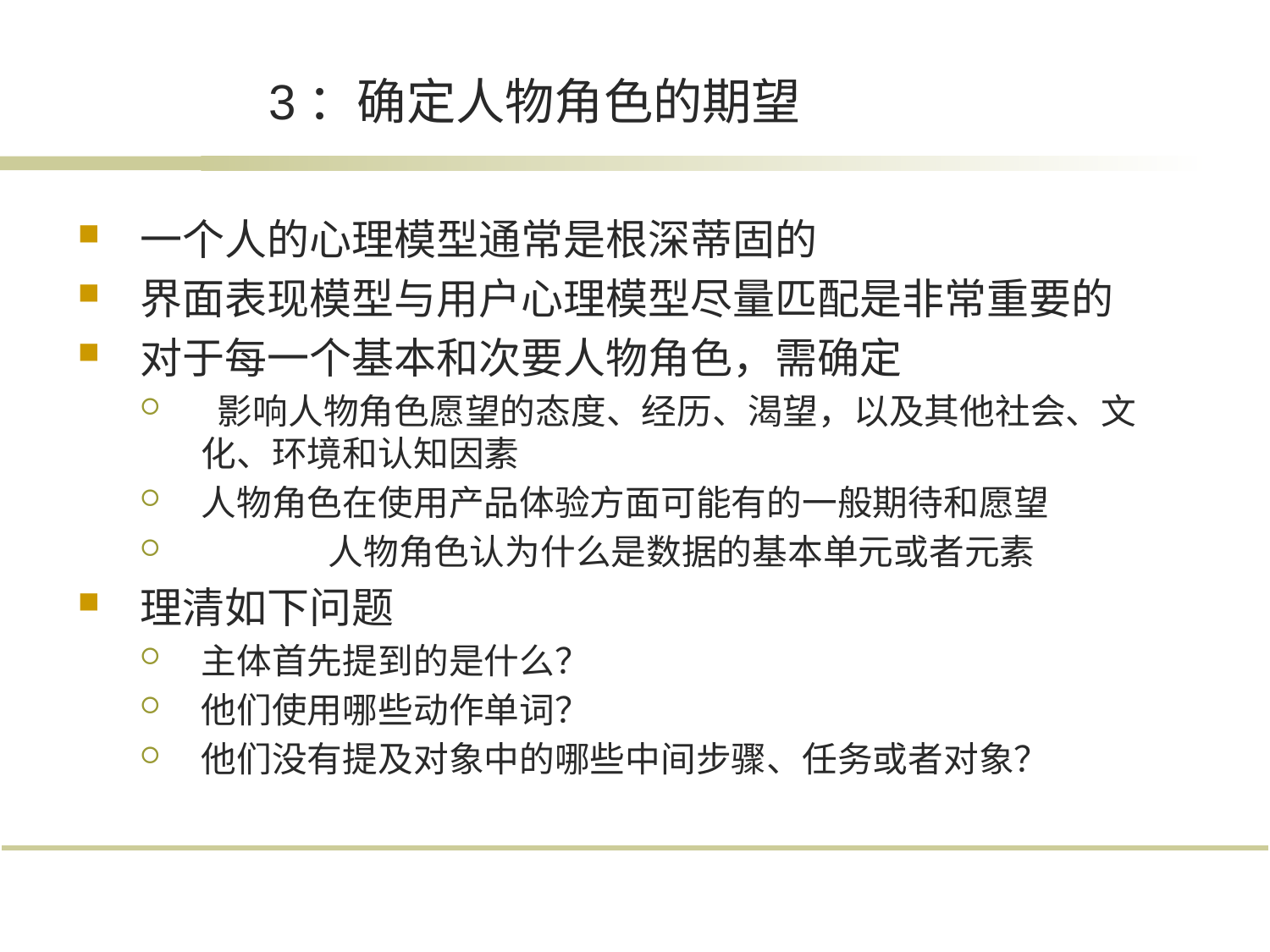

# 3：确定人物角色的期望
一个人的心理模型通常是根深蒂固的
界面表现模型与用户心理模型尽量匹配是非常重要的
对于每一个基本和次要人物角色，需确定
 影响人物角色愿望的态度、经历、渴望，以及其他社会、文化、环境和认知因素
人物角色在使用产品体验方面可能有的一般期待和愿望
	人物角色认为什么是数据的基本单元或者元素
理清如下问题
主体首先提到的是什么？
他们使用哪些动作单词？
他们没有提及对象中的哪些中间步骤、任务或者对象？